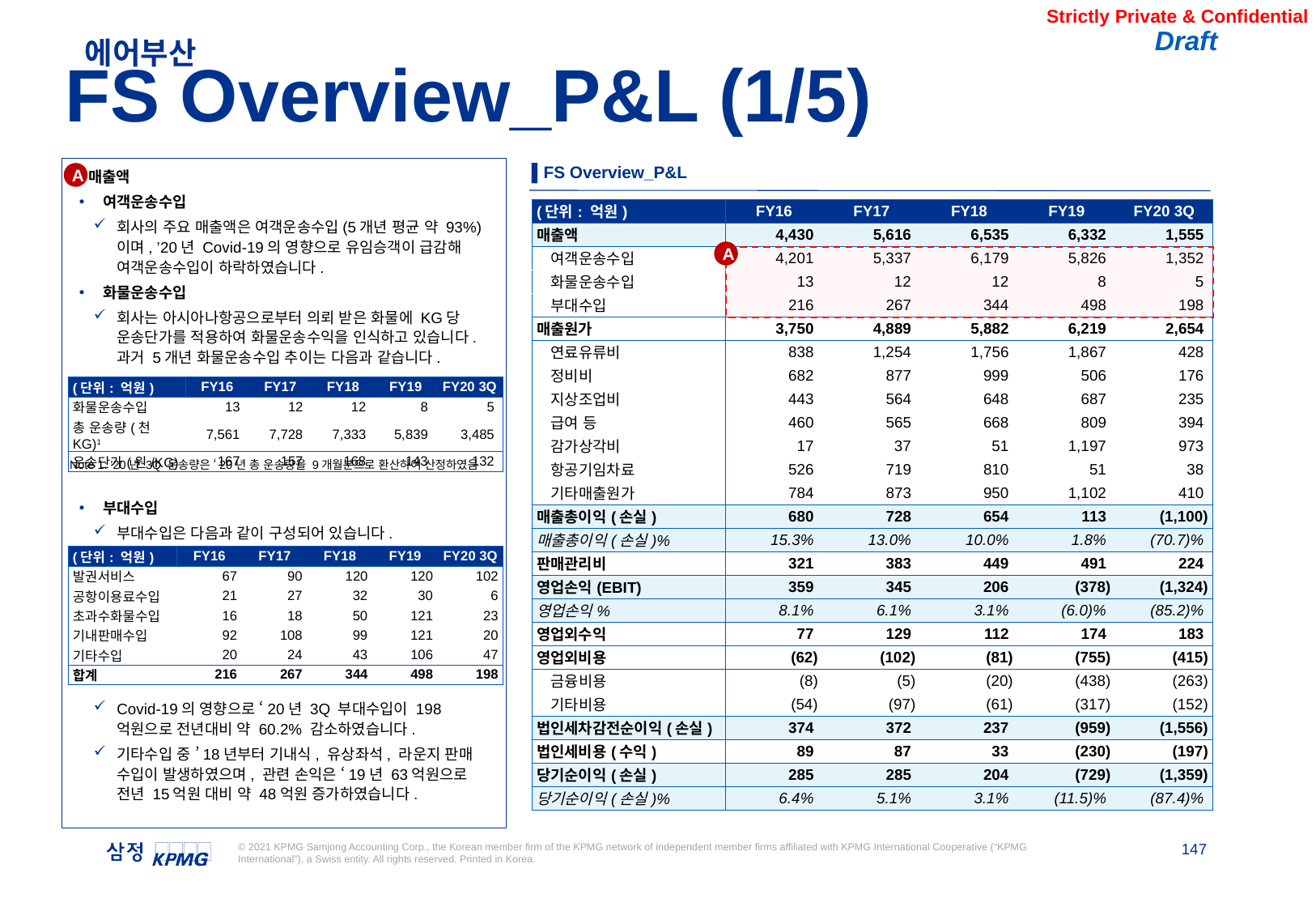

에어부산
FS Overview_P&L (1/5)
▌FS Overview_P&L

매출액
여객운송수입
회사의 주요 매출액은 여객운송수입(5개년 평균 약 93%)이며, ’20년 Covid-19의 영향으로 유임승객이 급감해 여객운송수입이 하락하였습니다.
화물운송수입
회사는 아시아나항공으로부터 의뢰 받은 화물에 KG당 운송단가를 적용하여 화물운송수익을 인식하고 있습니다. 과거 5개년 화물운송수입 추이는 다음과 같습니다.

부대수입
부대수입은 다음과 같이 구성되어 있습니다.

Covid-19의 영향으로 ‘20년 3Q 부대수입이 198억원으로 전년대비 약 60.2% 감소하였습니다.
기타수입 중 ’18년부터 기내식, 유상좌석, 라운지 판매 수입이 발생하였으며, 관련 손익은 ‘19년 63억원으로 전년 15억원 대비 약 48억원 증가하였습니다.

A
| (단위: 억원) | FY16 | FY17 | FY18 | FY19 | FY20 3Q |
| --- | --- | --- | --- | --- | --- |
| 매출액 | 4,430 | 5,616 | 6,535 | 6,332 | 1,555 |
| 여객운송수입 | 4,201 | 5,337 | 6,179 | 5,826 | 1,352 |
| 화물운송수입 | 13 | 12 | 12 | 8 | 5 |
| 부대수입 | 216 | 267 | 344 | 498 | 198 |
| 매출원가 | 3,750 | 4,889 | 5,882 | 6,219 | 2,654 |
| 연료유류비 | 838 | 1,254 | 1,756 | 1,867 | 428 |
| 정비비 | 682 | 877 | 999 | 506 | 176 |
| 지상조업비 | 443 | 564 | 648 | 687 | 235 |
| 급여 등 | 460 | 565 | 668 | 809 | 394 |
| 감가상각비 | 17 | 37 | 51 | 1,197 | 973 |
| 항공기임차료 | 526 | 719 | 810 | 51 | 38 |
| 기타매출원가 | 784 | 873 | 950 | 1,102 | 410 |
| 매출총이익(손실) | 680 | 728 | 654 | 113 | (1,100) |
| 매출총이익(손실)% | 15.3% | 13.0% | 10.0% | 1.8% | (70.7)% |
| 판매관리비 | 321 | 383 | 449 | 491 | 224 |
| 영업손익(EBIT) | 359 | 345 | 206 | (378) | (1,324) |
| 영업손익% | 8.1% | 6.1% | 3.1% | (6.0)% | (85.2)% |
| 영업외수익 | 77 | 129 | 112 | 174 | 183 |
| 영업외비용 | (62) | (102) | (81) | (755) | (415) |
| 금융비용 | (8) | (5) | (20) | (438) | (263) |
| 기타비용 | (54) | (97) | (61) | (317) | (152) |
| 법인세차감전순이익(손실) | 374 | 372 | 237 | (959) | (1,556) |
| 법인세비용(수익) | 89 | 87 | 33 | (230) | (197) |
| 당기순이익(손실) | 285 | 285 | 204 | (729) | (1,359) |
| 당기순이익(손실)% | 6.4% | 5.1% | 3.1% | (11.5)% | (87.4)% |
A

| (단위: 억원) | FY16 | FY17 | FY18 | FY19 | FY20 3Q |
| --- | --- | --- | --- | --- | --- |
| 화물운송수입 | 13 | 12 | 12 | 8 | 5 |
| 총 운송량(천KG)1 | 7,561 | 7,728 | 7,333 | 5,839 | 3,485 |
| 운송단가(원/KG) | 167 | 157 | 168 | 143 | 132 |
Note 1: ’20년 3Q 운송량은 ‘20년 총 운송량을 9개월분으로 환산하여 산정하였음
| (단위: 억원) | FY16 | FY17 | FY18 | FY19 | FY20 3Q |
| --- | --- | --- | --- | --- | --- |
| 발권서비스 | 67 | 90 | 120 | 120 | 102 |
| 공항이용료수입 | 21 | 27 | 32 | 30 | 6 |
| 초과수화물수입 | 16 | 18 | 50 | 121 | 23 |
| 기내판매수입 | 92 | 108 | 99 | 121 | 20 |
| 기타수입 | 20 | 24 | 43 | 106 | 47 |
| 합계 | 216 | 267 | 344 | 498 | 198 |